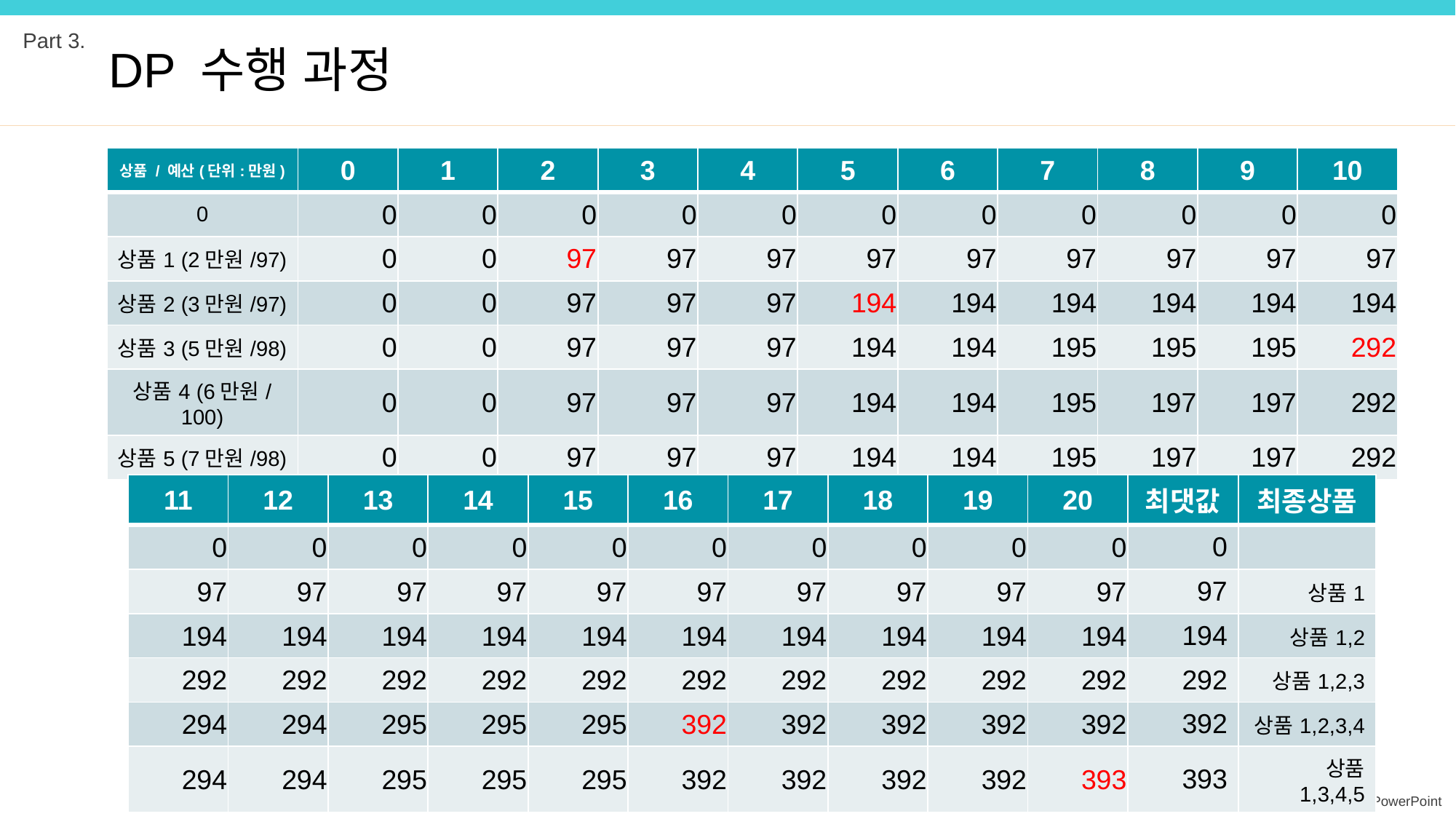

Part 3.
DP 수행 과정
| 상품 / 예산(단위:만원) | 0 | 1 | 2 | 3 | 4 | 5 | 6 | 7 | 8 | 9 | 10 |
| --- | --- | --- | --- | --- | --- | --- | --- | --- | --- | --- | --- |
| 0 | 0 | 0 | 0 | 0 | 0 | 0 | 0 | 0 | 0 | 0 | 0 |
| 상품1 (2만원/97) | 0 | 0 | 97 | 97 | 97 | 97 | 97 | 97 | 97 | 97 | 97 |
| 상품2 (3만원/97) | 0 | 0 | 97 | 97 | 97 | 194 | 194 | 194 | 194 | 194 | 194 |
| 상품3 (5만원/98) | 0 | 0 | 97 | 97 | 97 | 194 | 194 | 195 | 195 | 195 | 292 |
| 상품4 (6만원/100) | 0 | 0 | 97 | 97 | 97 | 194 | 194 | 195 | 197 | 197 | 292 |
| 상품5 (7만원/98) | 0 | 0 | 97 | 97 | 97 | 194 | 194 | 195 | 197 | 197 | 292 |
| 11 | 12 | 13 | 14 | 15 | 16 | 17 | 18 | 19 | 20 | 최댓값 | 최종상품 |
| --- | --- | --- | --- | --- | --- | --- | --- | --- | --- | --- | --- |
| 0 | 0 | 0 | 0 | 0 | 0 | 0 | 0 | 0 | 0 | 0 |  |
| 97 | 97 | 97 | 97 | 97 | 97 | 97 | 97 | 97 | 97 | 97 | 상품1 |
| 194 | 194 | 194 | 194 | 194 | 194 | 194 | 194 | 194 | 194 | 194 | 상품1,2 |
| 292 | 292 | 292 | 292 | 292 | 292 | 292 | 292 | 292 | 292 | 292 | 상품1,2,3 |
| 294 | 294 | 295 | 295 | 295 | 392 | 392 | 392 | 392 | 392 | 392 | 상품1,2,3,4 |
| 294 | 294 | 295 | 295 | 295 | 392 | 392 | 392 | 392 | 393 | 393 | 상품 1,3,4,5 |